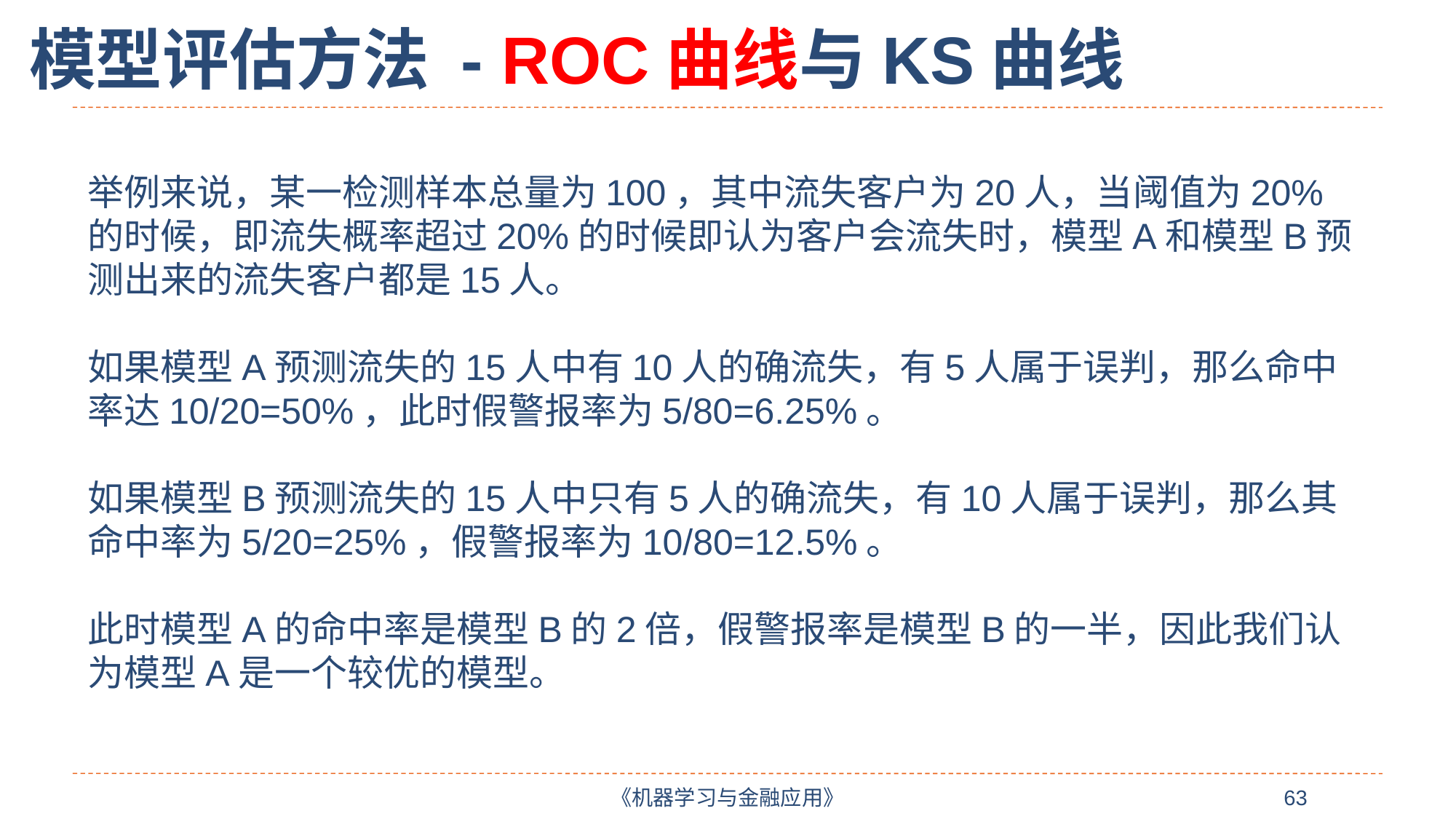

模型评估方法 - ROC曲线与KS曲线

举例来说，某一检测样本总量为100，其中流失客户为20人，当阈值为20%的时候，即流失概率超过20%的时候即认为客户会流失时，模型A和模型B预测出来的流失客户都是15人。

如果模型A预测流失的15人中有10人的确流失，有5人属于误判，那么命中率达10/20=50%，此时假警报率为5/80=6.25%。

如果模型B预测流失的15人中只有5人的确流失，有10人属于误判，那么其命中率为5/20=25%，假警报率为10/80=12.5%。

此时模型A的命中率是模型B的2倍，假警报率是模型B的一半，因此我们认为模型A是一个较优的模型。